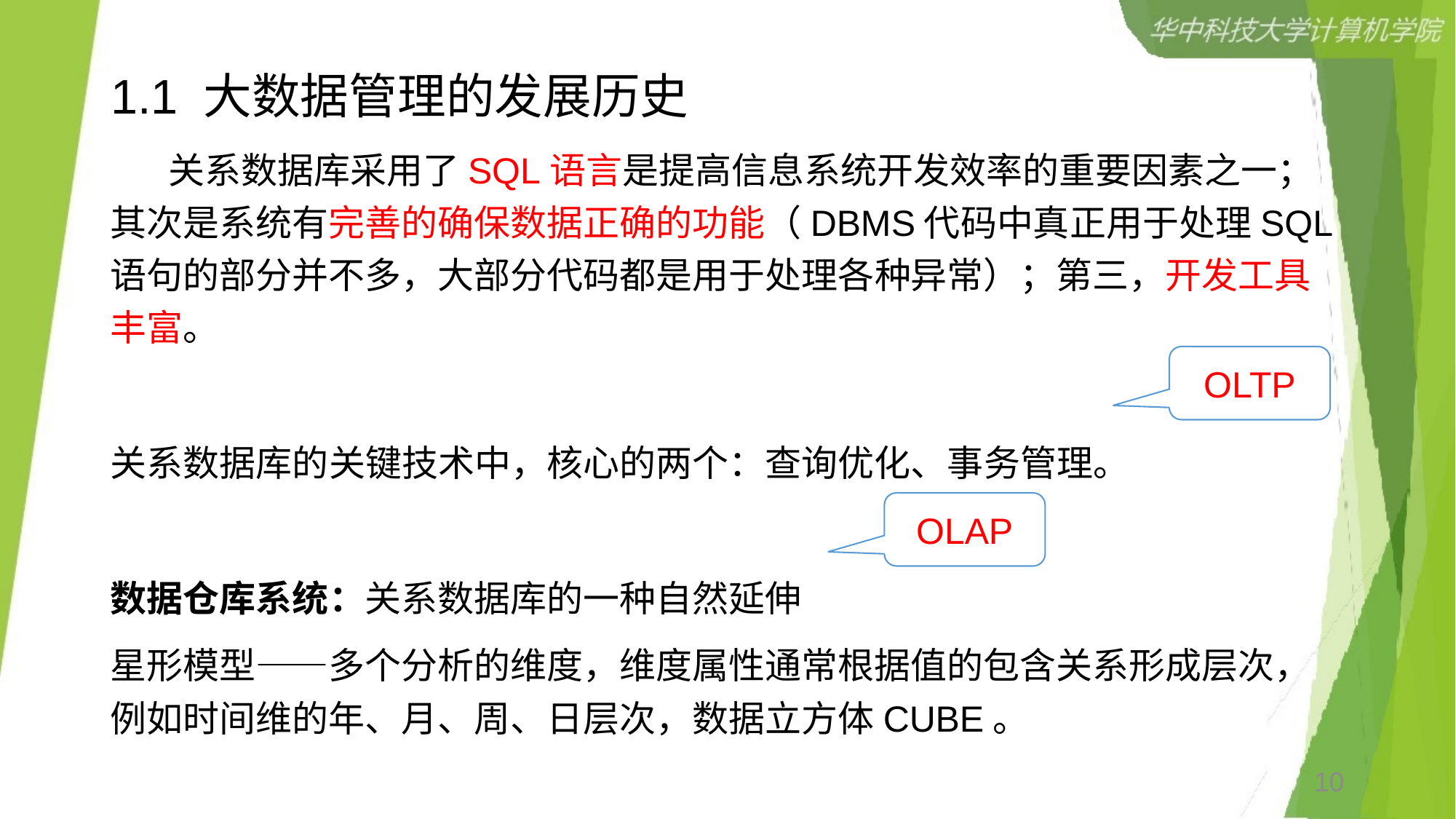

# 1.1 大数据管理的发展历史
      关系数据库采用了SQL语言是提高信息系统开发效率的重要因素之一；其次是系统有完善的确保数据正确的功能（DBMS代码中真正用于处理SQL语句的部分并不多，大部分代码都是用于处理各种异常）；第三，开发工具丰富。

关系数据库的关键技术中，核心的两个：查询优化、事务管理。

数据仓库系统：关系数据库的一种自然延伸
星形模型——多个分析的维度，维度属性通常根据值的包含关系形成层次，例如时间维的年、月、周、日层次，数据立方体CUBE。
OLTP
OLAP
10